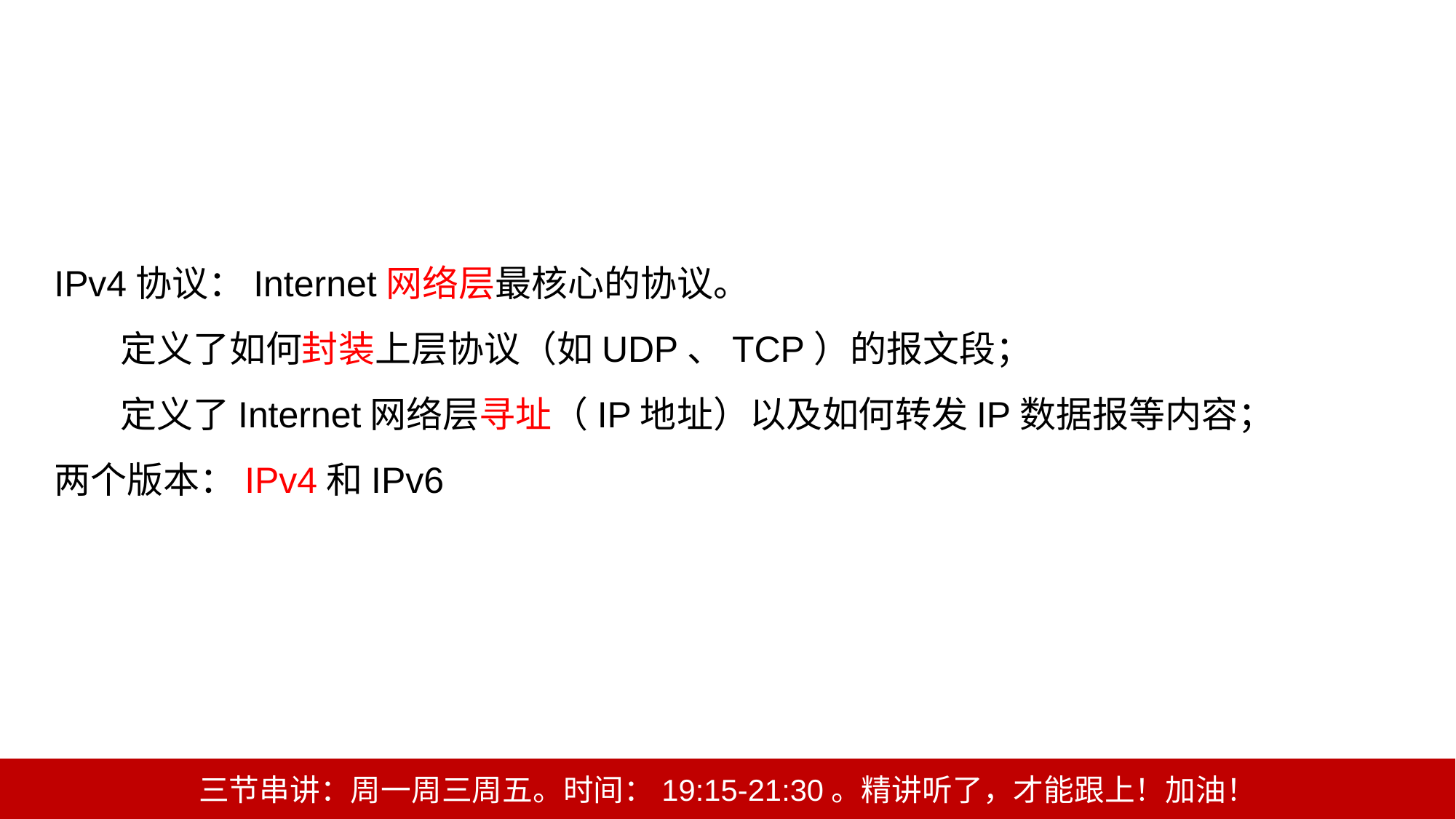

IPv4协议：Internet网络层最核心的协议。
       定义了如何封装上层协议（如UDP、TCP）的报文段；
       定义了Internet网络层寻址（IP地址）以及如何转发IP数据报等内容；
两个版本：IPv4和IPv6
三节串讲：周一周三周五。时间：19:15-21:30。精讲听了，才能跟上！加油！